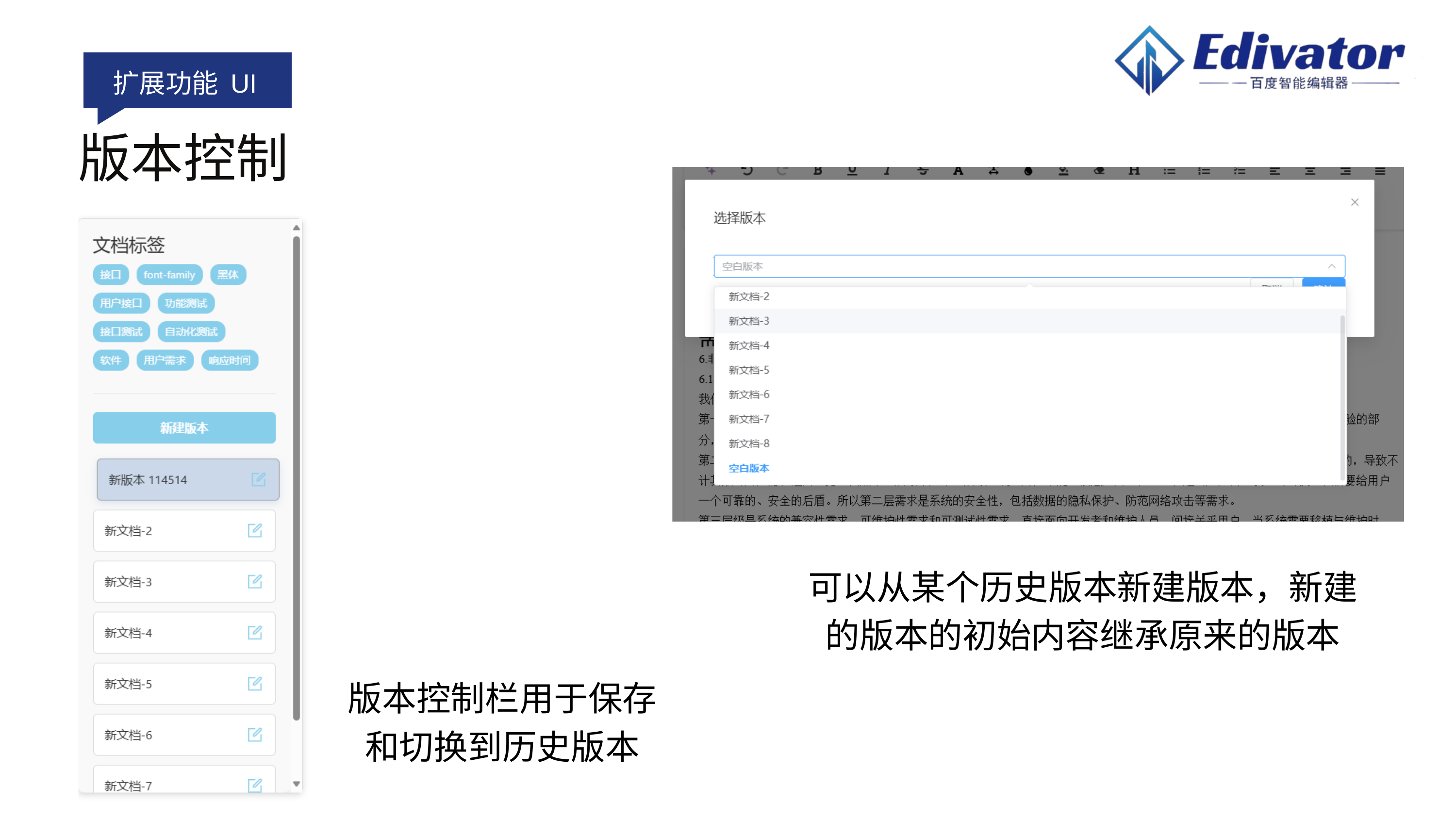

扩展功能 UI
版本控制

可以从某个历史版本新建版本，新建的版本的初始内容继承原来的版本
版本控制栏用于保存和切换到历史版本